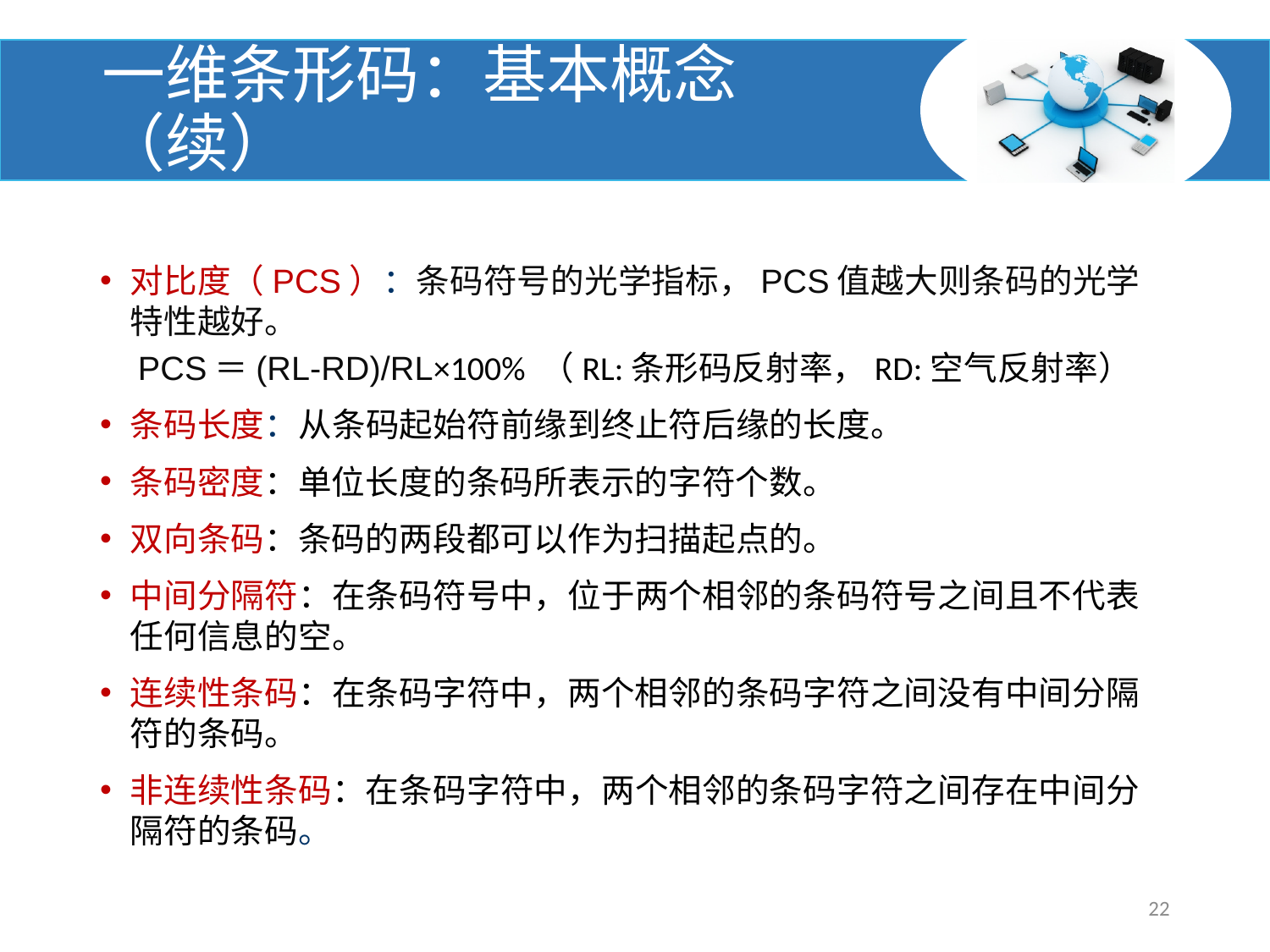

# 一维条形码：基本概念（续）
对比度（PCS）：条码符号的光学指标，PCS值越大则条码的光学特性越好。
PCS＝(RL-RD)/RL×100% （RL:条形码反射率，RD:空气反射率）
条码长度：从条码起始符前缘到终止符后缘的长度。
条码密度：单位长度的条码所表示的字符个数。
双向条码：条码的两段都可以作为扫描起点的。
中间分隔符：在条码符号中，位于两个相邻的条码符号之间且不代表任何信息的空。
连续性条码：在条码字符中，两个相邻的条码字符之间没有中间分隔符的条码。
非连续性条码：在条码字符中，两个相邻的条码字符之间存在中间分隔符的条码。

22